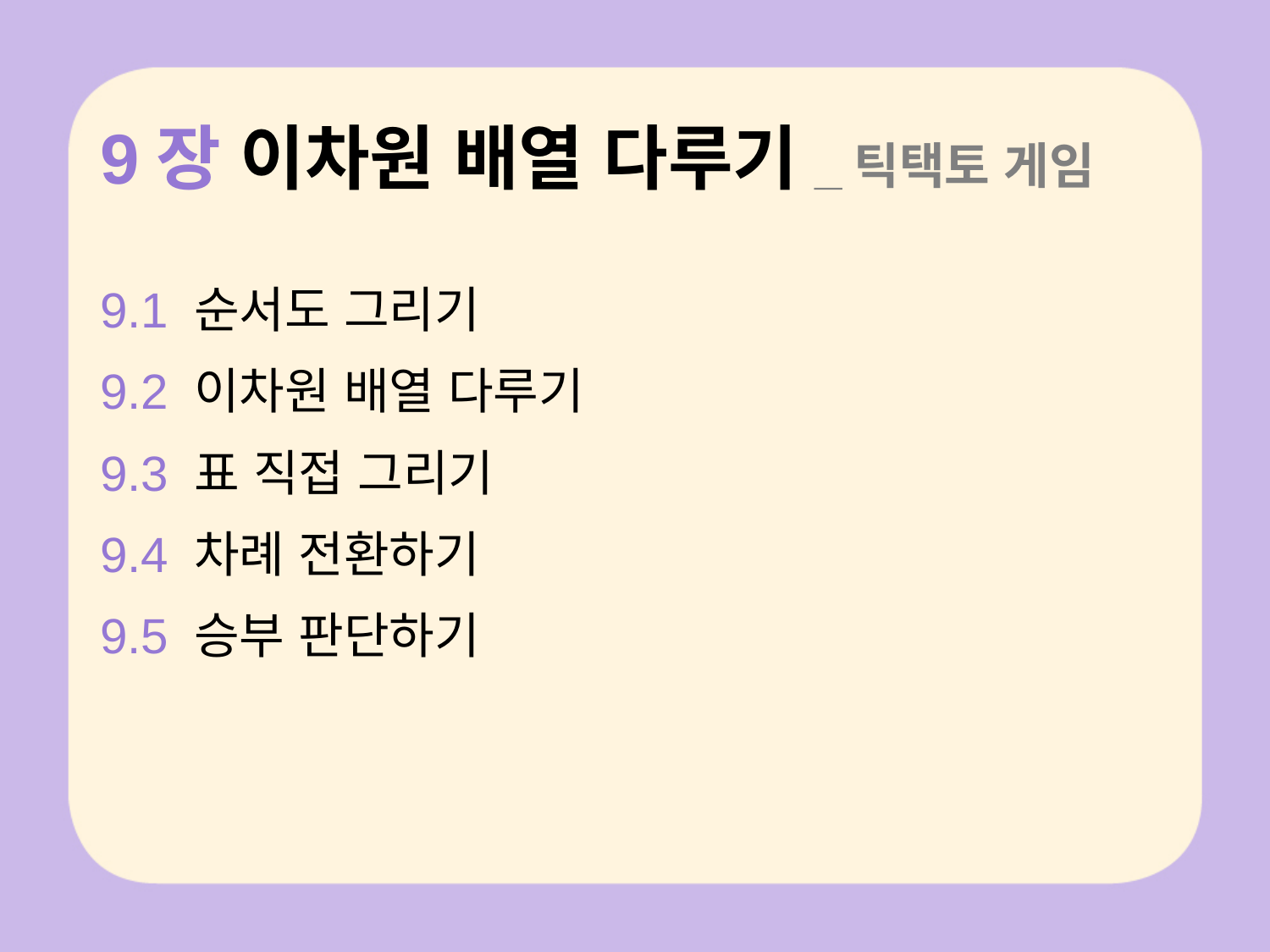

# 9장 이차원 배열 다루기_틱택토 게임
9.1 순서도 그리기
9.2 이차원 배열 다루기
9.3 표 직접 그리기
9.4 차례 전환하기
9.5 승부 판단하기